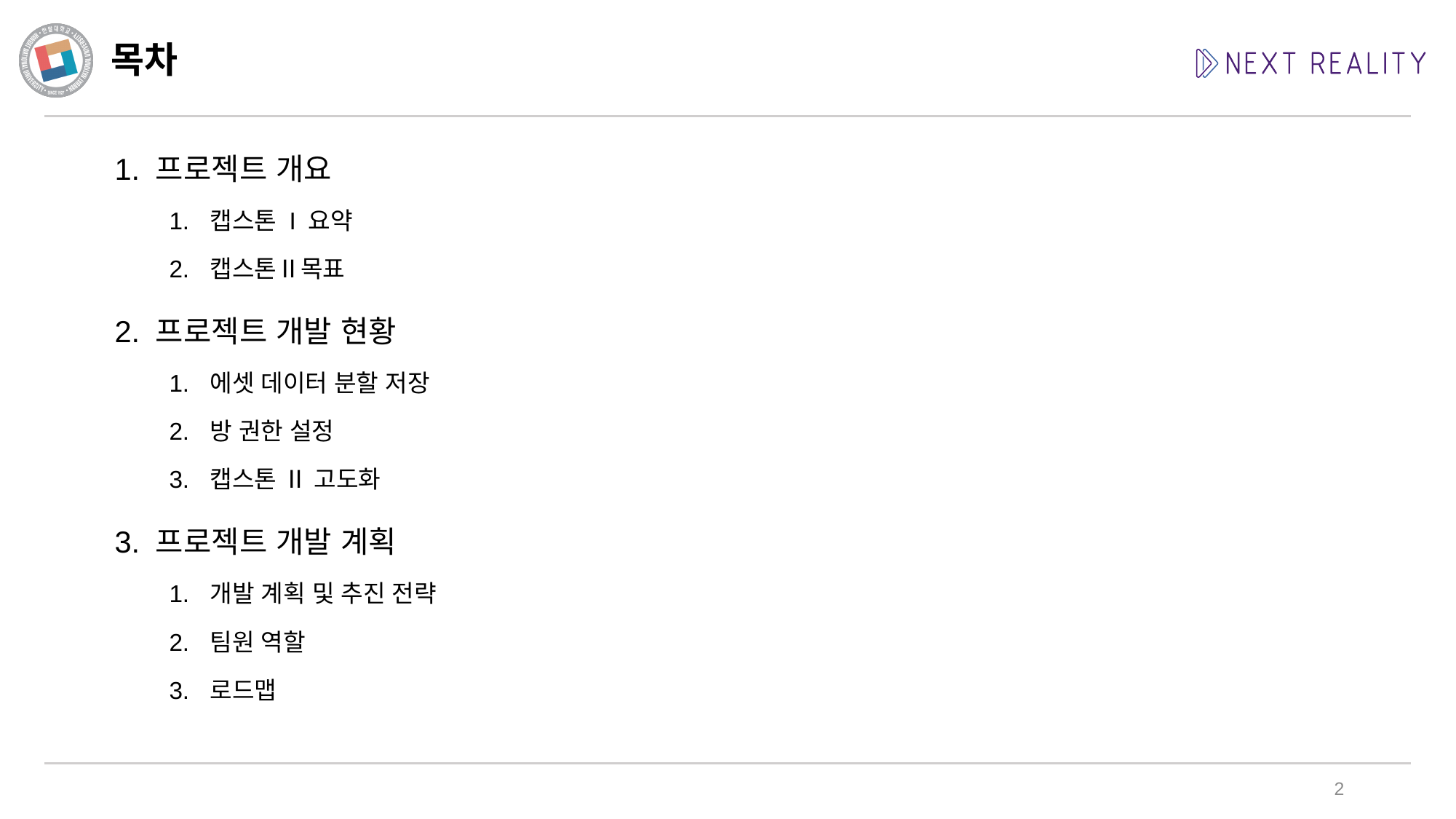

# 목차
프로젝트 개요
캡스톤 I 요약
캡스톤Ⅱ목표
프로젝트 개발 현황
에셋 데이터 분할 저장
방 권한 설정
캡스톤 Ⅱ 고도화
프로젝트 개발 계획
개발 계획 및 추진 전략
팀원 역할
로드맵

2